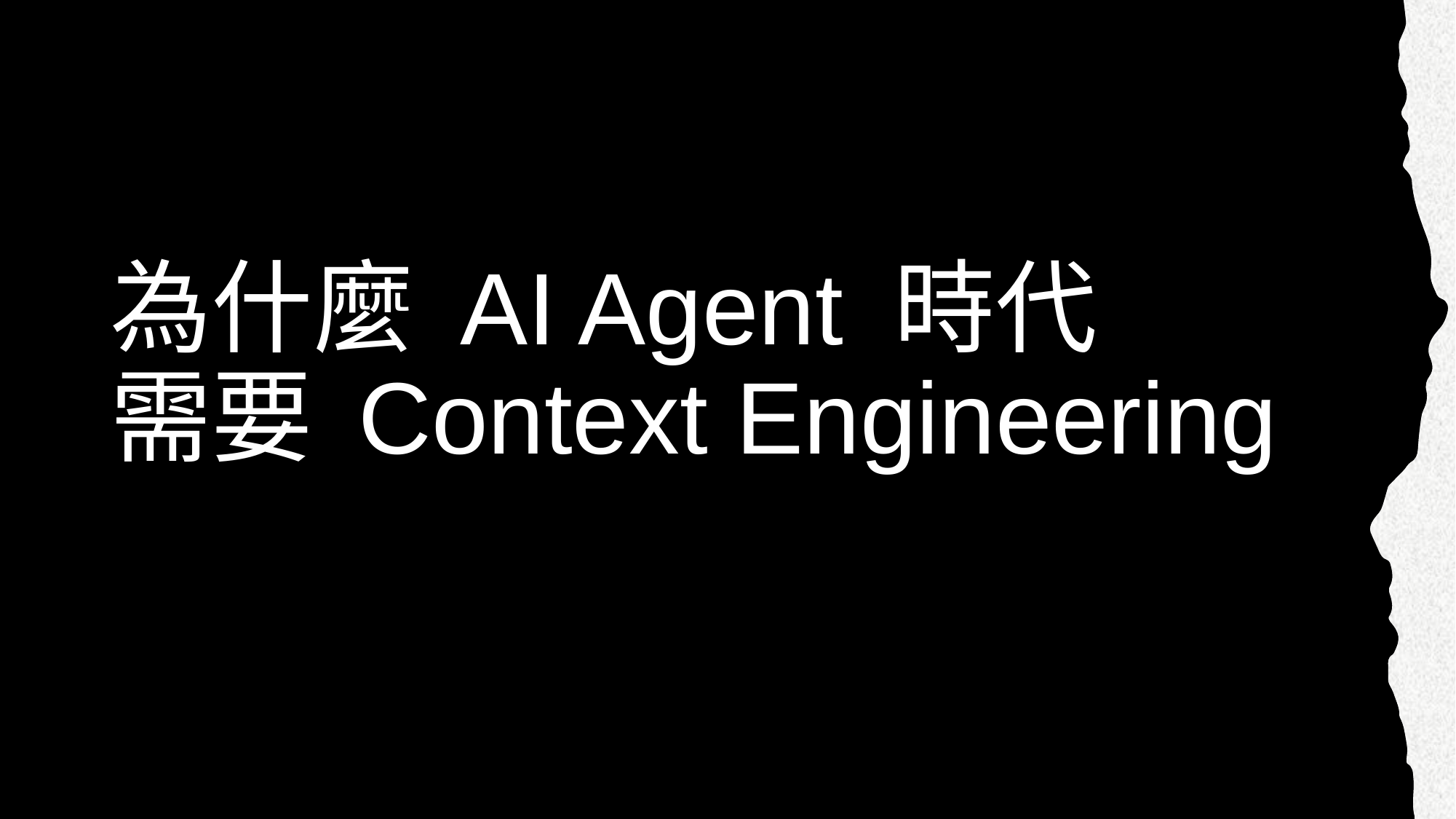

# 為什麼 AI Agent 時代 需要 Context Engineering